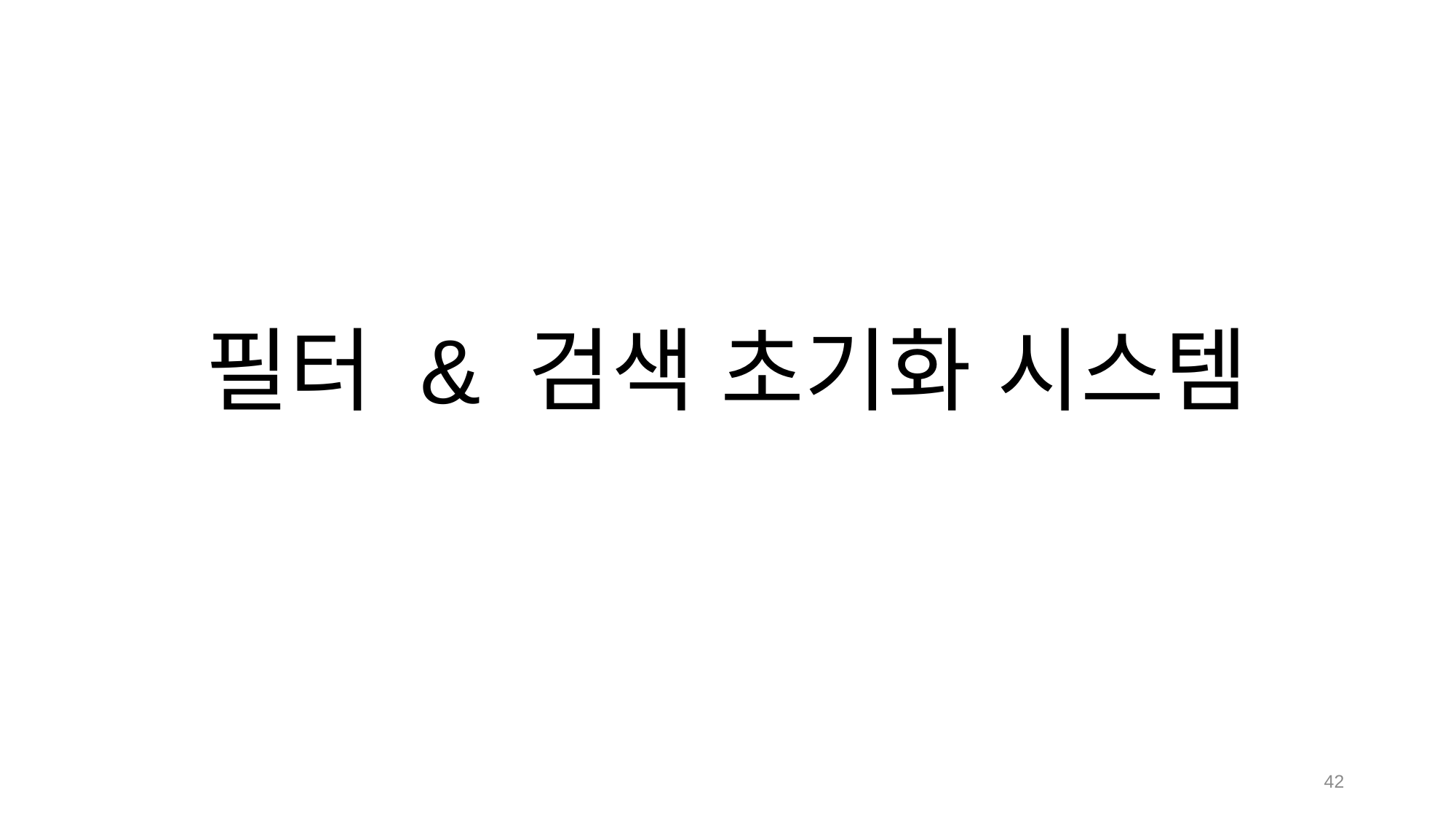

# 필터 & 검색 초기화 시스템
42